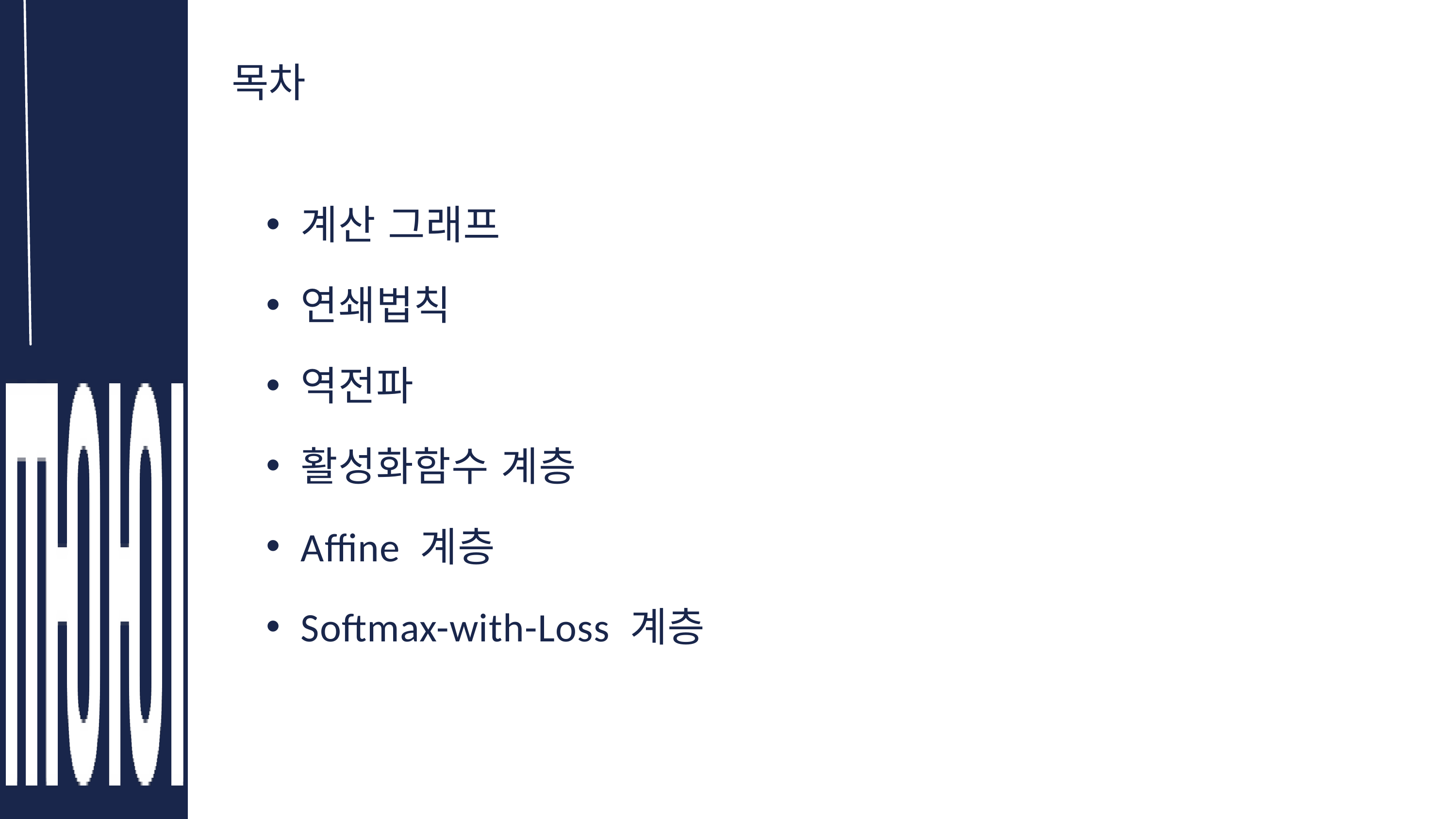

목차

계산 그래프
연쇄법칙
역전파
활성화함수 계층
Affine 계층
Softmax-with-Loss 계층